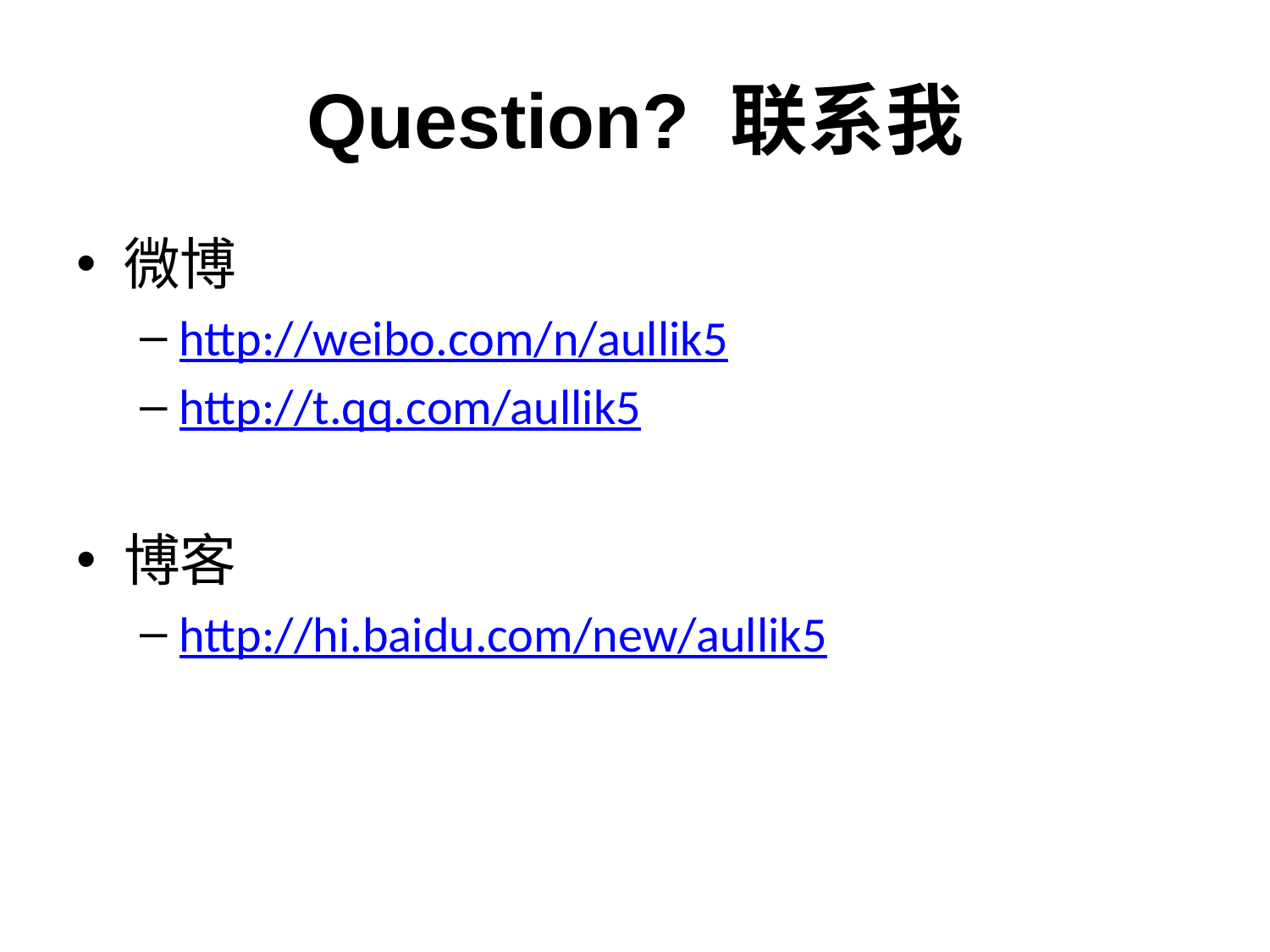

# Question? 联系我
微博
http://weibo.com/n/aullik5
http://t.qq.com/aullik5

博客
http://hi.baidu.com/new/aullik5